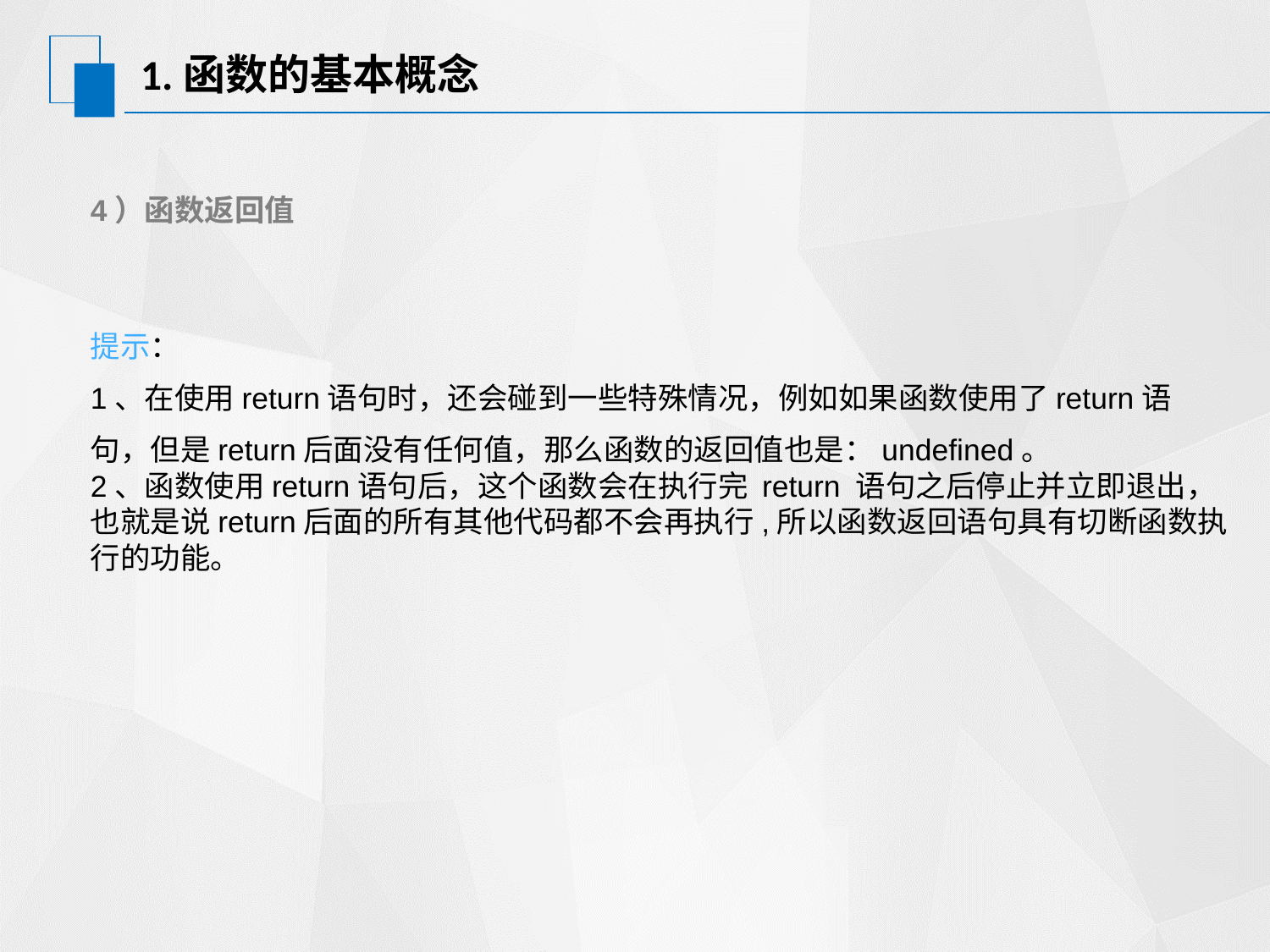

# 1.函数的基本概念
4）函数返回值
提示：
1、在使用return语句时，还会碰到一些特殊情况，例如如果函数使用了return语句，但是return后面没有任何值，那么函数的返回值也是：undefined。
2、函数使用return语句后，这个函数会在执行完 return 语句之后停止并立即退出，也就是说return后面的所有其他代码都不会再执行,所以函数返回语句具有切断函数执行的功能。